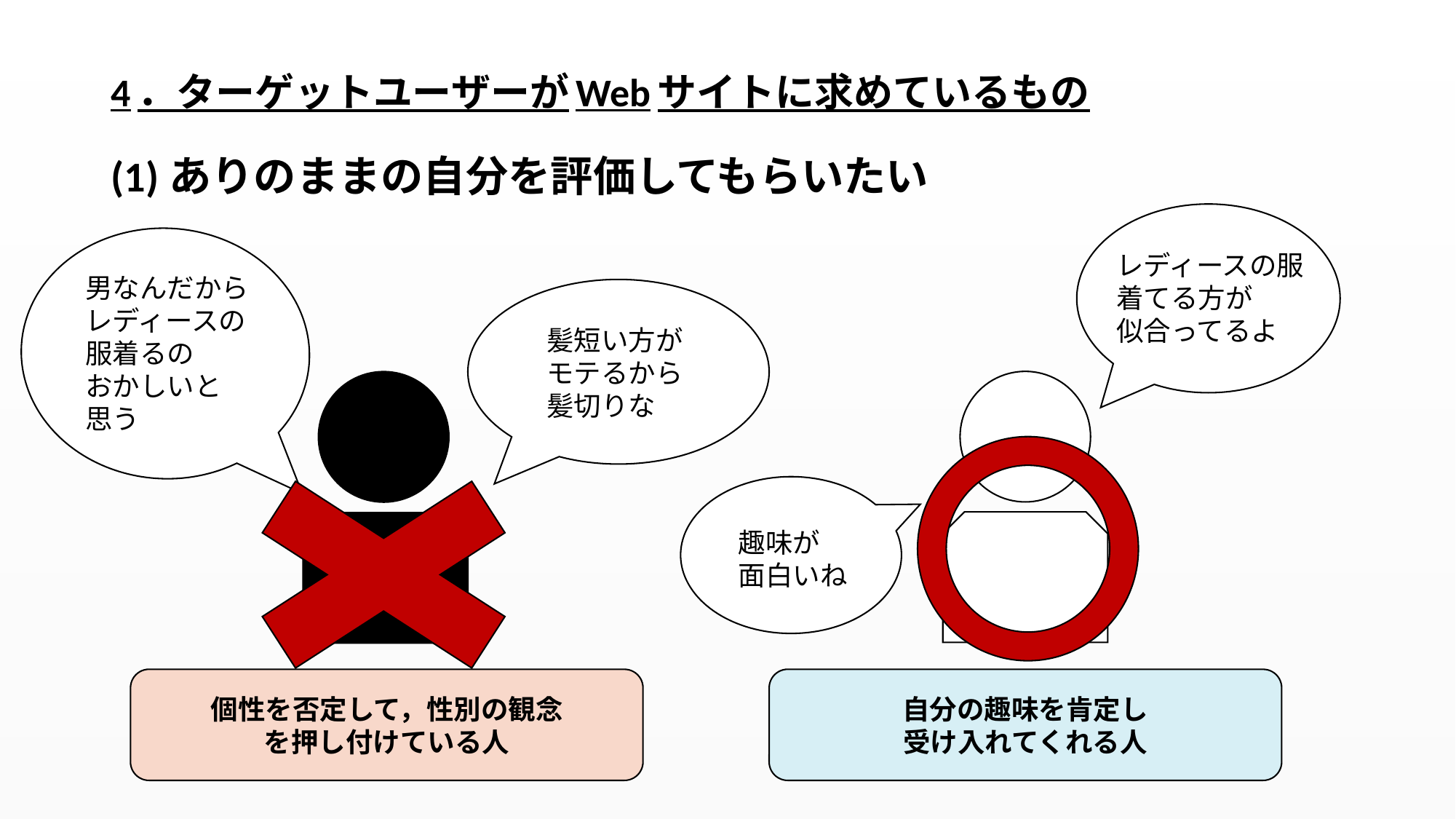

# 4．ターゲットユーザーがWebサイトに求めているもの
(1)ありのままの自分を評価してもらいたい

レディースの服
着てる方が
似合ってるよ
男なんだから
レディースの服着るの
おかしいと
思う

髪短い方が
モテるから
髪切りな

趣味が
面白いね
個性を否定して，性別の観念
を押し付けている人
自分の趣味を肯定し
受け入れてくれる人